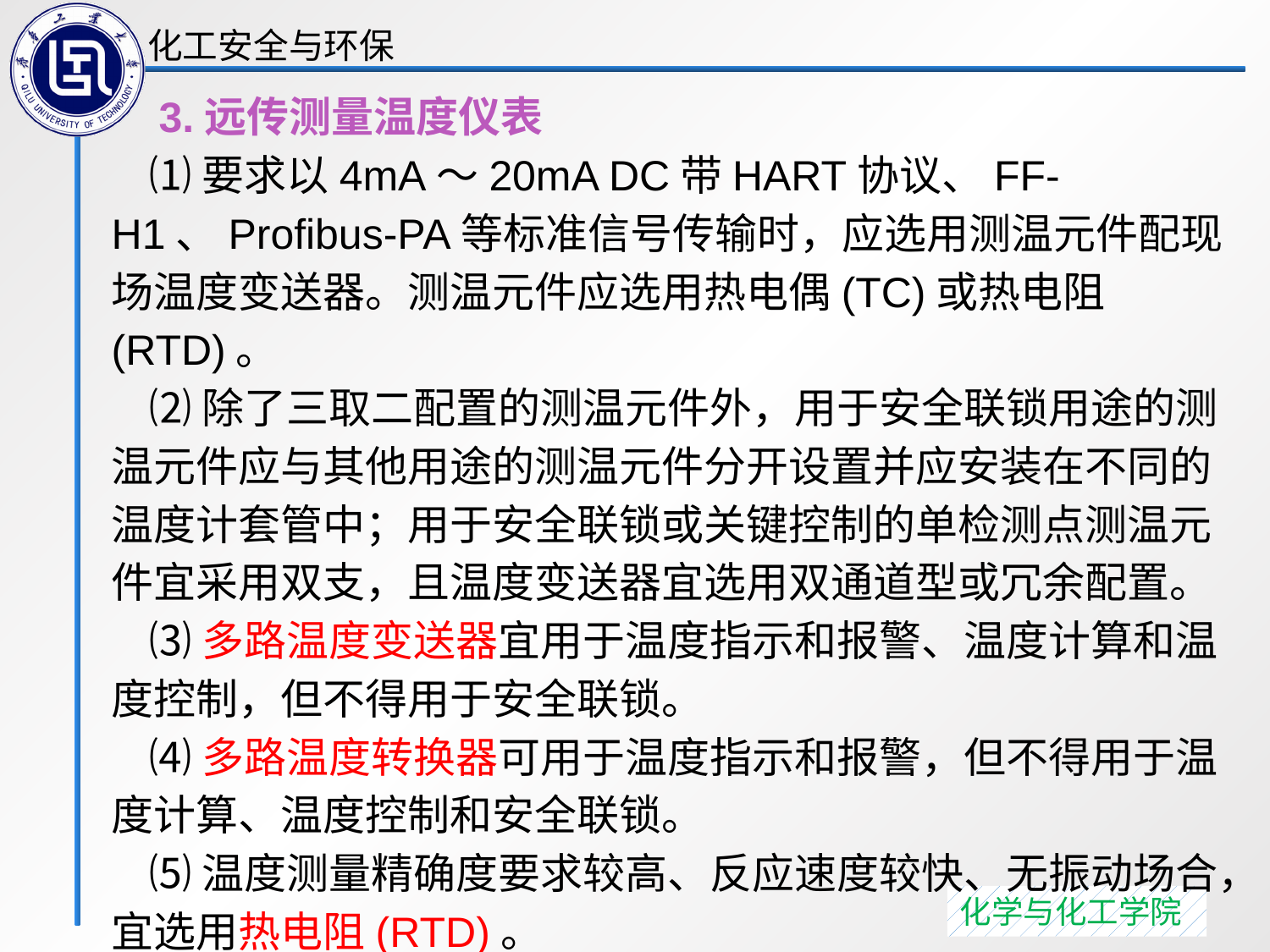

3.远传测量温度仪表
    ⑴要求以4mA～20mA DC带HART协议、FF-H1、Profibus-PA等标准信号传输时，应选用测温元件配现场温度变送器。测温元件应选用热电偶(TC)或热电阻(RTD)。
    ⑵除了三取二配置的测温元件外，用于安全联锁用途的测温元件应与其他用途的测温元件分开设置并应安装在不同的温度计套管中；用于安全联锁或关键控制的单检测点测温元件宜采用双支，且温度变送器宜选用双通道型或冗余配置。
    ⑶多路温度变送器宜用于温度指示和报警、温度计算和温度控制，但不得用于安全联锁。
    ⑷多路温度转换器可用于温度指示和报警，但不得用于温度计算、温度控制和安全联锁。
    ⑸温度测量精确度要求较高、反应速度较快、无振动场合，宜选用热电阻(RTD)。